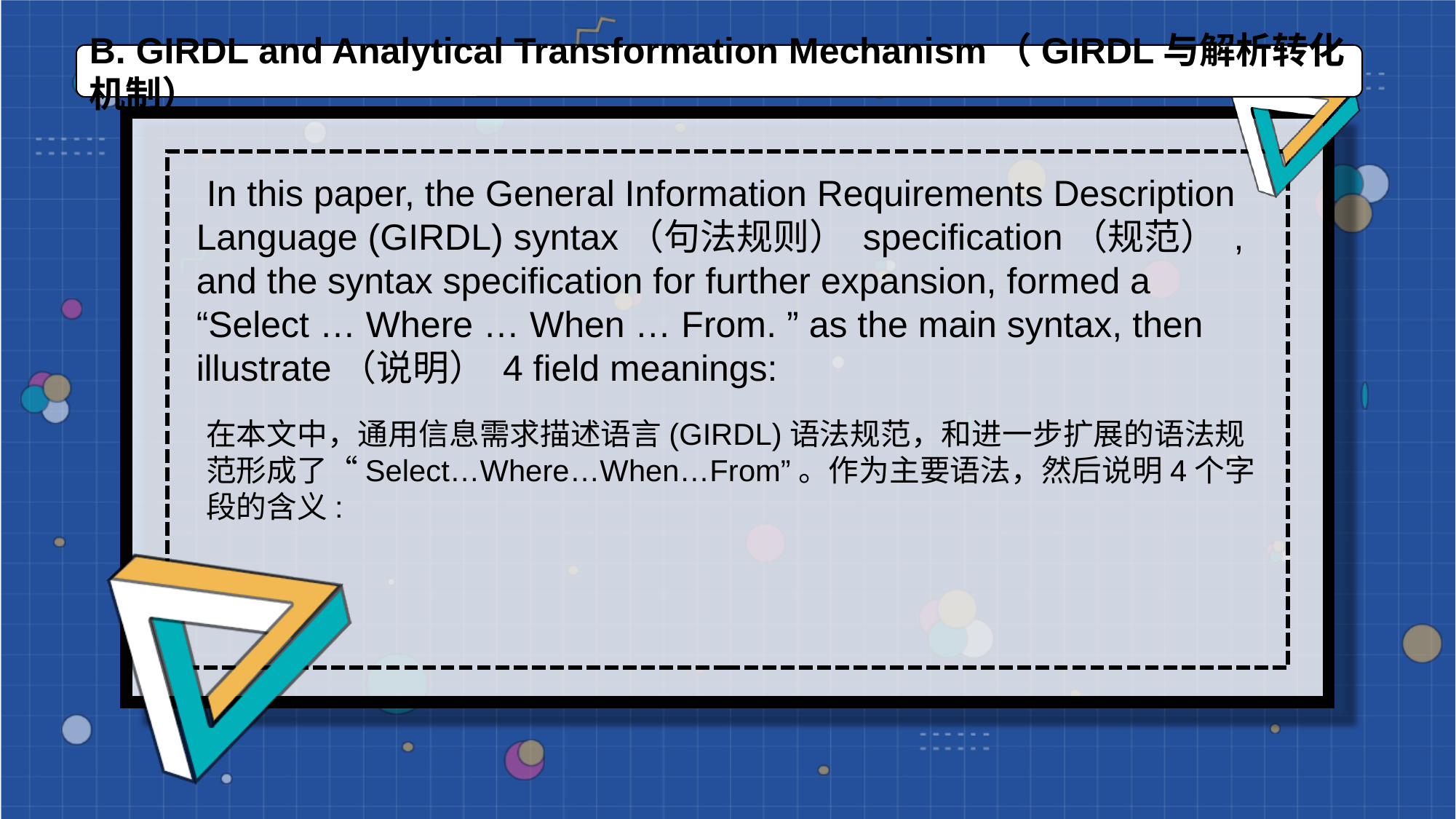

B. GIRDL and Analytical Transformation Mechanism（GIRDL与解析转化机制）
 In this paper, the General Information Requirements Description Language (GIRDL) syntax（句法规则） specification（规范） , and the syntax specification for further expansion, formed a “Select … Where … When … From. ” as the main syntax, then illustrate（说明） 4 field meanings:
在本文中，通用信息需求描述语言(GIRDL)语法规范，和进一步扩展的语法规范形成了“Select…Where…When…From”。作为主要语法，然后说明4个字段的含义: